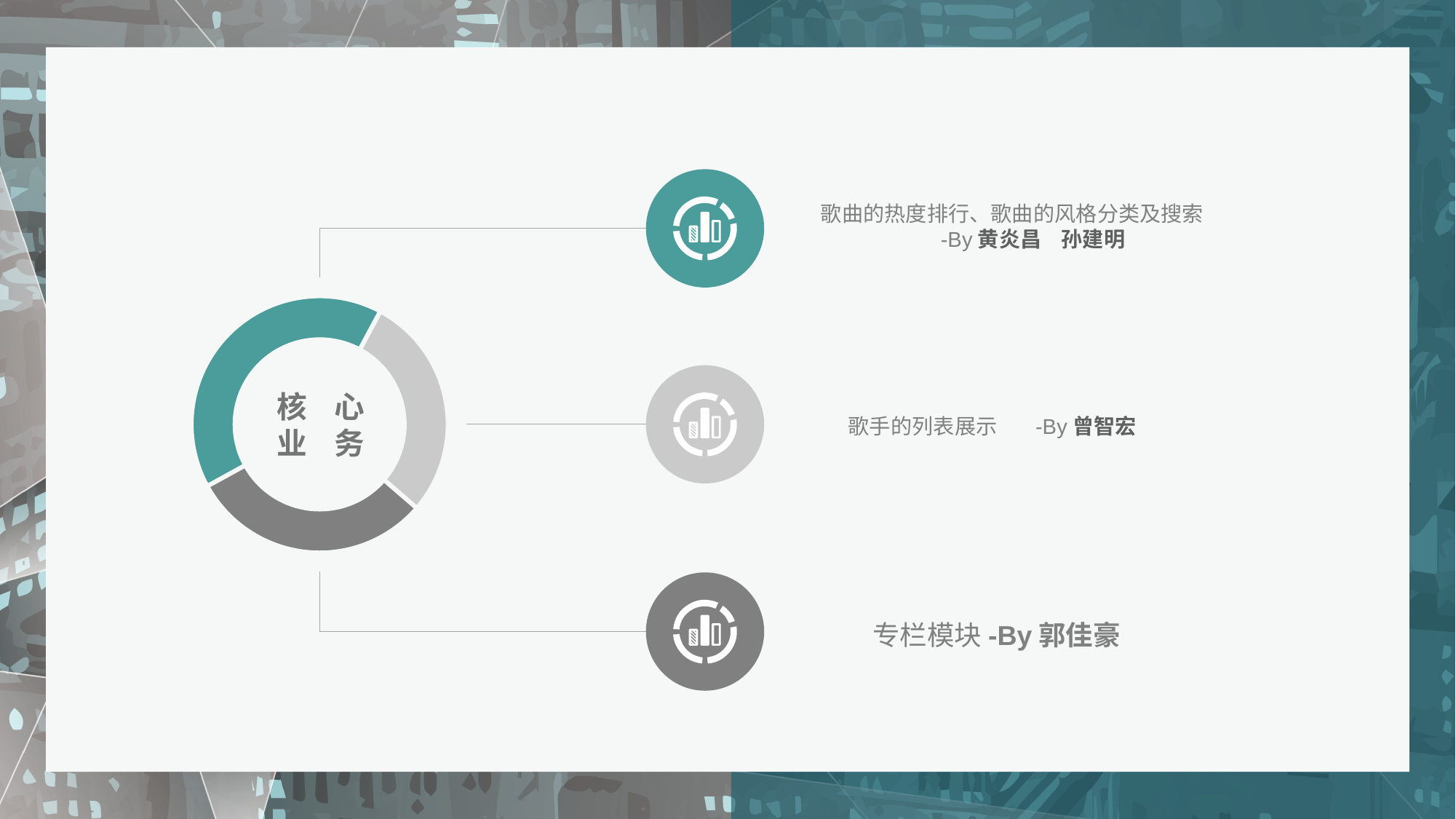

歌曲的热度排行、歌曲的风格分类及搜索
                    -By黄炎昌    孙建明
核    心
业    务
歌手的列表展示       -By曾智宏

专栏模块-By郭佳豪